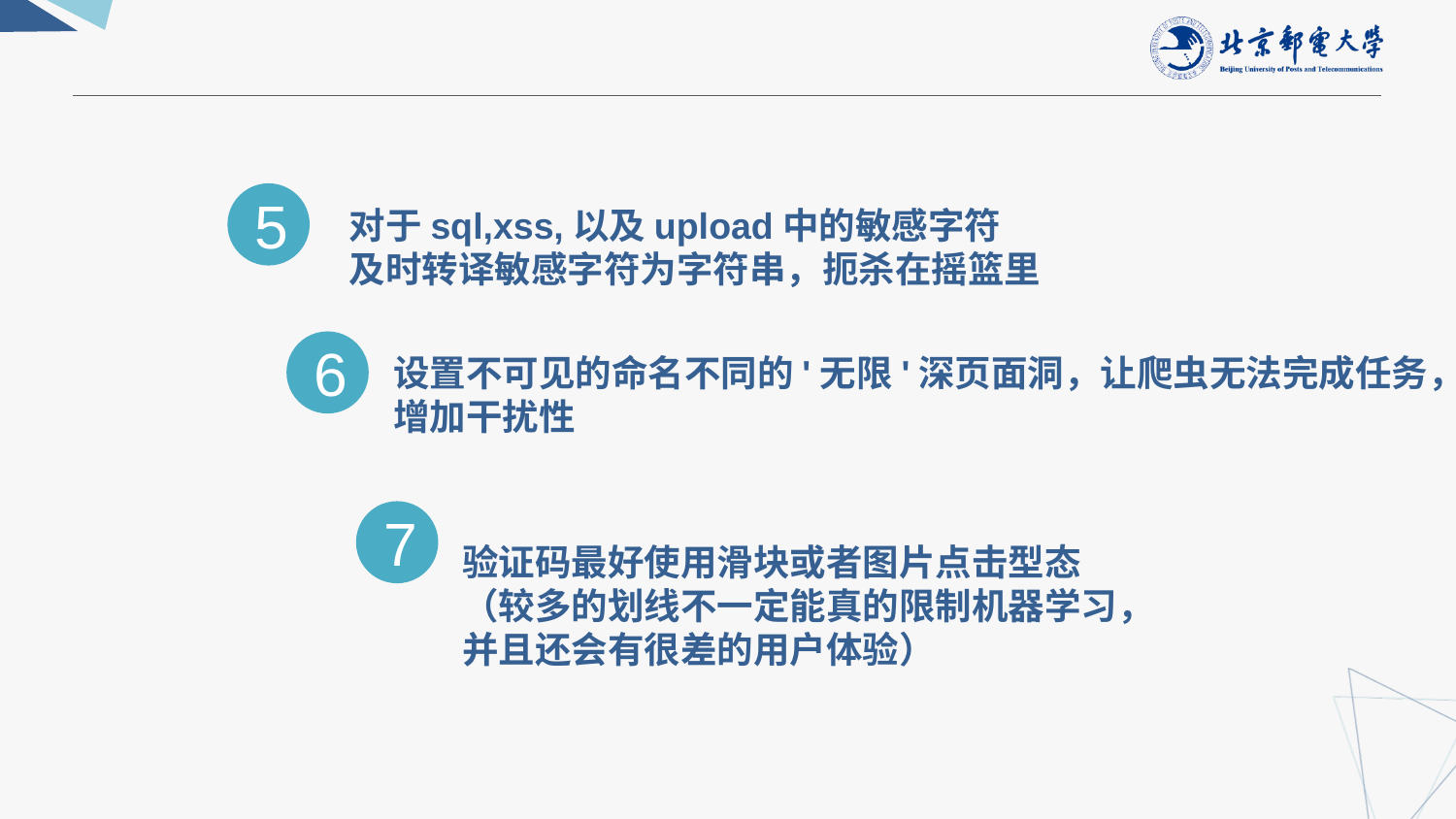

5
对于sql,xss,以及upload中的敏感字符
及时转译敏感字符为字符串，扼杀在摇篮里

6
设置不可见的命名不同的'无限'深页面洞，让爬虫无法完成任务，
增加干扰性

7
验证码最好使用滑块或者图片点击型态
（较多的划线不一定能真的限制机器学习，
并且还会有很差的用户体验）